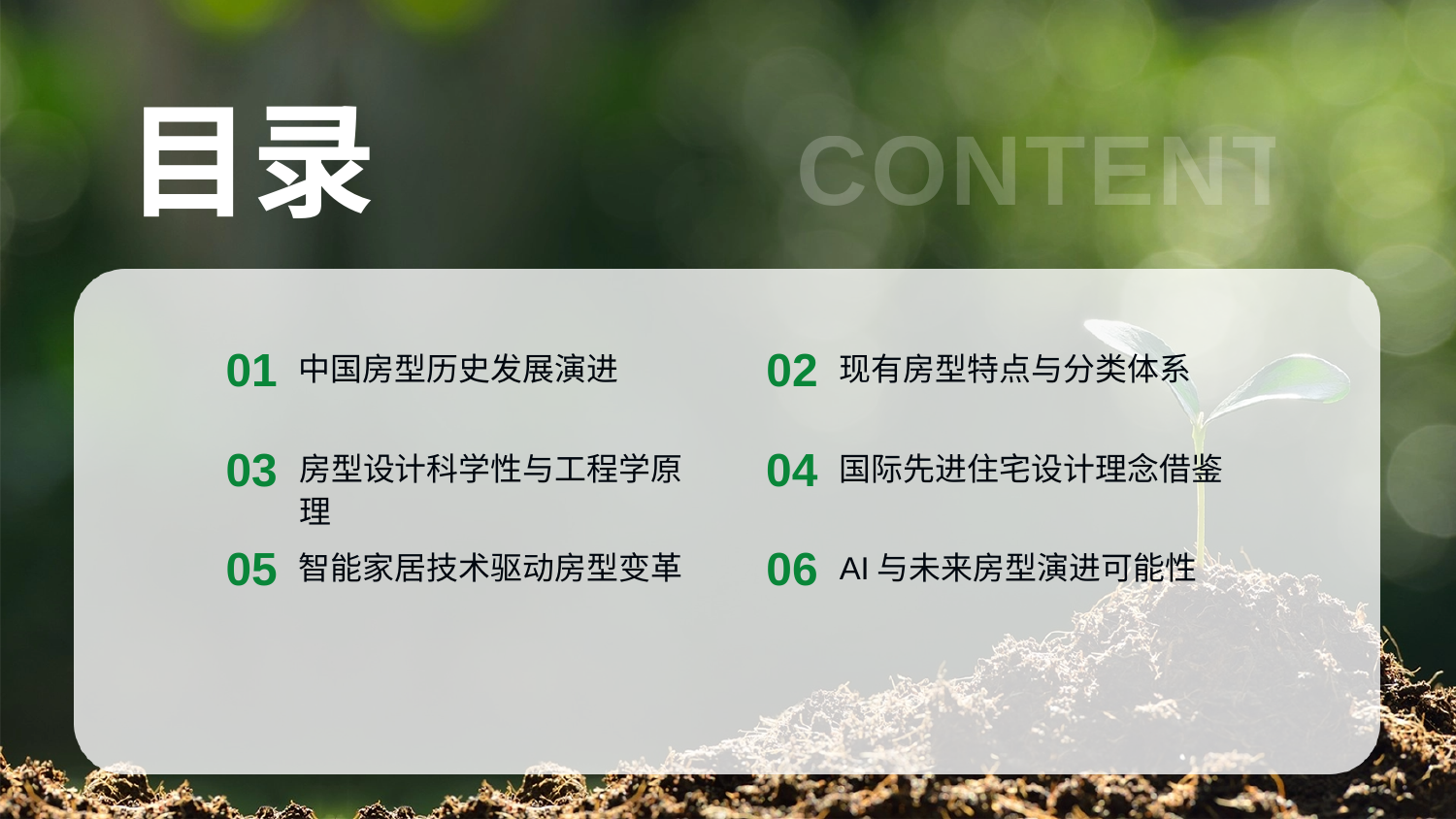

目录
CONTENT
01
02
中国房型历史发展演进
现有房型特点与分类体系
03
04
房型设计科学性与工程学原理
国际先进住宅设计理念借鉴
05
06
智能家居技术驱动房型变革
AI与未来房型演进可能性